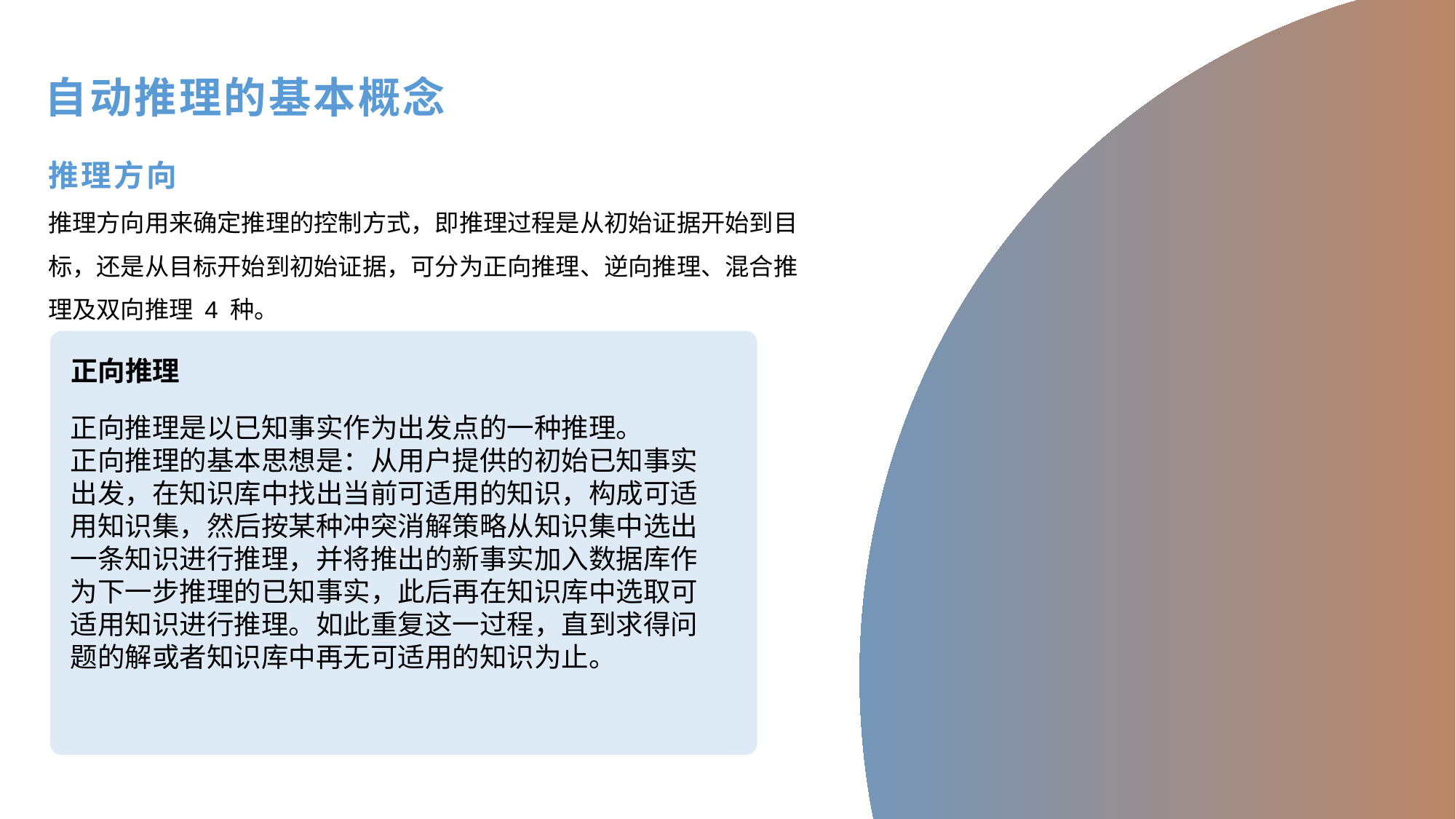

自动推理的基本概念
推理方向
推理方向用来确定推理的控制方式，即推理过程是从初始证据开始到目标，还是从目标开始到初始证据，可分为正向推理、逆向推理、混合推理及双向推理 4 种。

、
正向推理
正向推理是以已知事实作为出发点的一种推理。
正向推理的基本思想是：从用户提供的初始已知事实出发，在知识库中找出当前可适用的知识，构成可适用知识集，然后按某种冲突消解策略从知识集中选出一条知识进行推理，并将推出的新事实加入数据库作为下一步推理的已知事实，此后再在知识库中选取可适用知识进行推理。如此重复这一过程，直到求得问题的解或者知识库中再无可适用的知识为止。